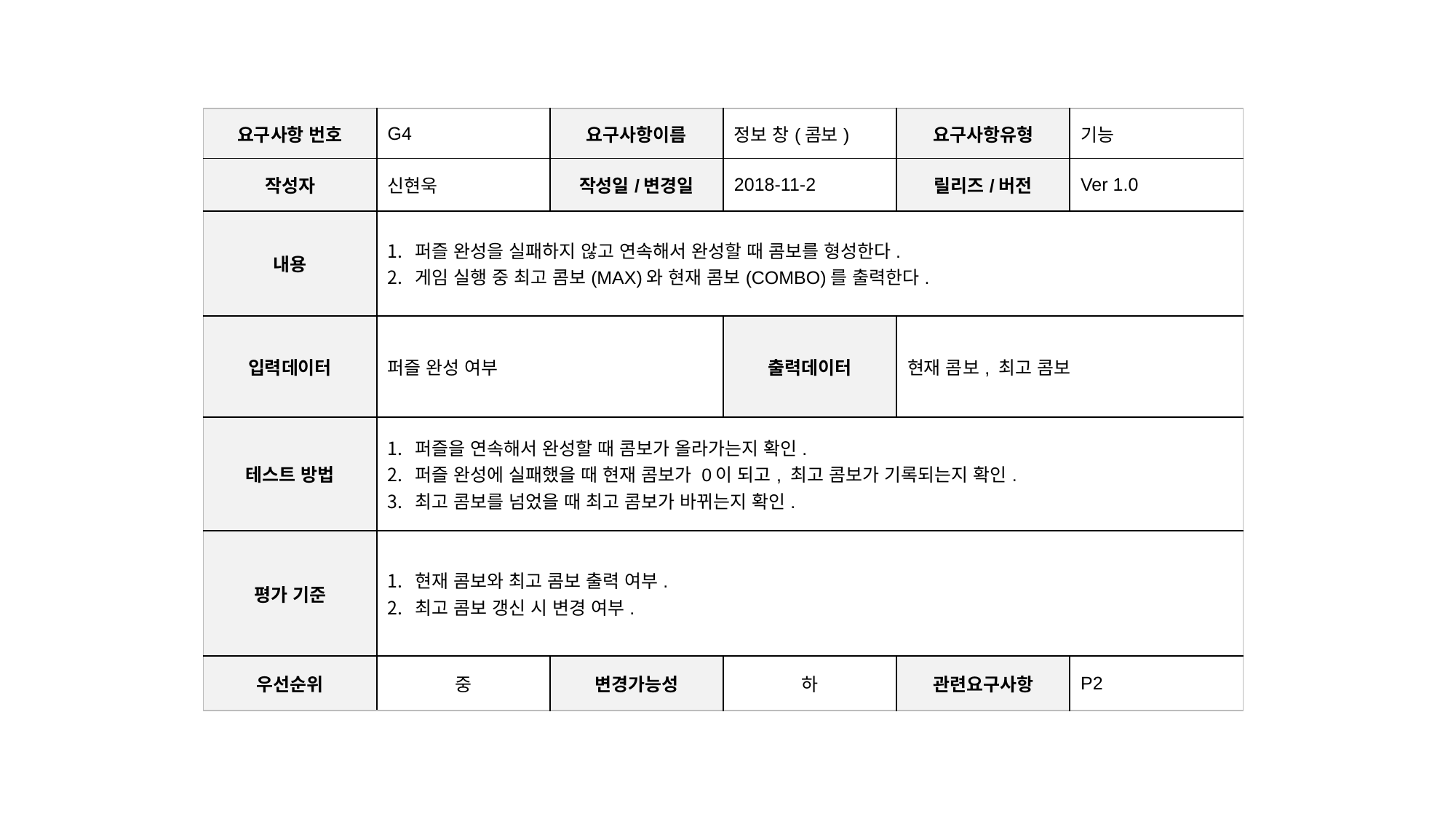

| 요구사항 번호 | G4 | 요구사항이름 | 정보 창(콤보) | 요구사항유형 | 기능 |
| --- | --- | --- | --- | --- | --- |
| 작성자 | 신현욱 | 작성일/변경일 | 2018-11-2 | 릴리즈/버전 | Ver 1.0 |
| 내용 | 퍼즐 완성을 실패하지 않고 연속해서 완성할 때 콤보를 형성한다. 게임 실행 중 최고 콤보(MAX)와 현재 콤보(COMBO)를 출력한다. |  |  |  |  |
| 입력데이터 | 퍼즐 완성 여부 |  | 출력데이터 | 현재 콤보, 최고 콤보 |  |
| 테스트 방법 | 퍼즐을 연속해서 완성할 때 콤보가 올라가는지 확인. 퍼즐 완성에 실패했을 때 현재 콤보가 0이 되고, 최고 콤보가 기록되는지 확인. 최고 콤보를 넘었을 때 최고 콤보가 바뀌는지 확인. |  |  |  |  |
| 평가 기준 | 현재 콤보와 최고 콤보 출력 여부. 최고 콤보 갱신 시 변경 여부. |  |  |  |  |
| 우선순위 | 중 | 변경가능성 | 하 | 관련요구사항 | P2 |